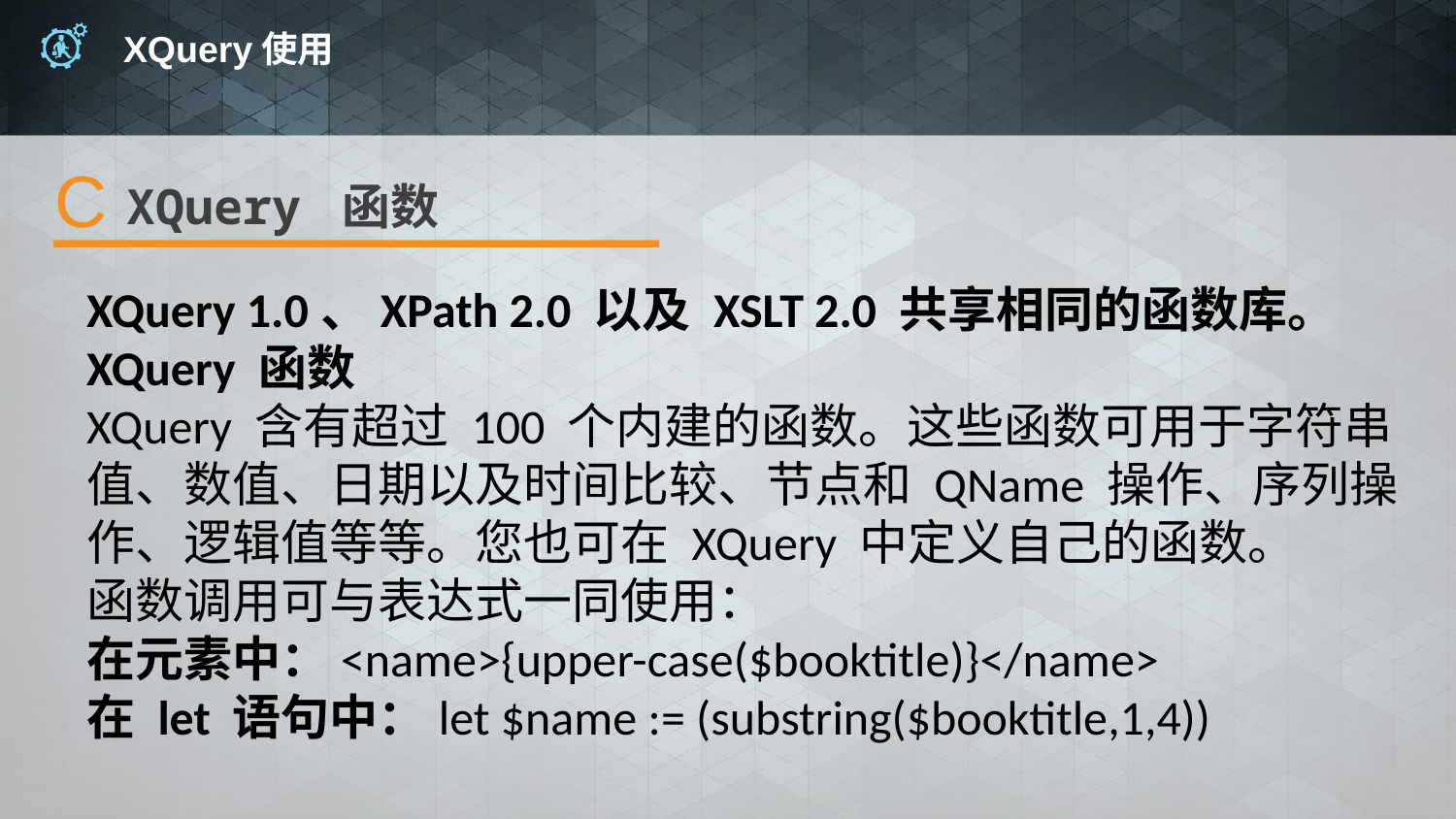

# XQuery使用
C
XQuery 函数

XQuery 1.0、XPath 2.0 以及 XSLT 2.0 共享相同的函数库。
XQuery 函数
XQuery 含有超过 100 个内建的函数。这些函数可用于字符串值、数值、日期以及时间比较、节点和 QName 操作、序列操作、逻辑值等等。您也可在 XQuery 中定义自己的函数。
函数调用可与表达式一同使用：
在元素中：<name>{upper-case($booktitle)}</name>
在 let 语句中：let $name := (substring($booktitle,1,4))